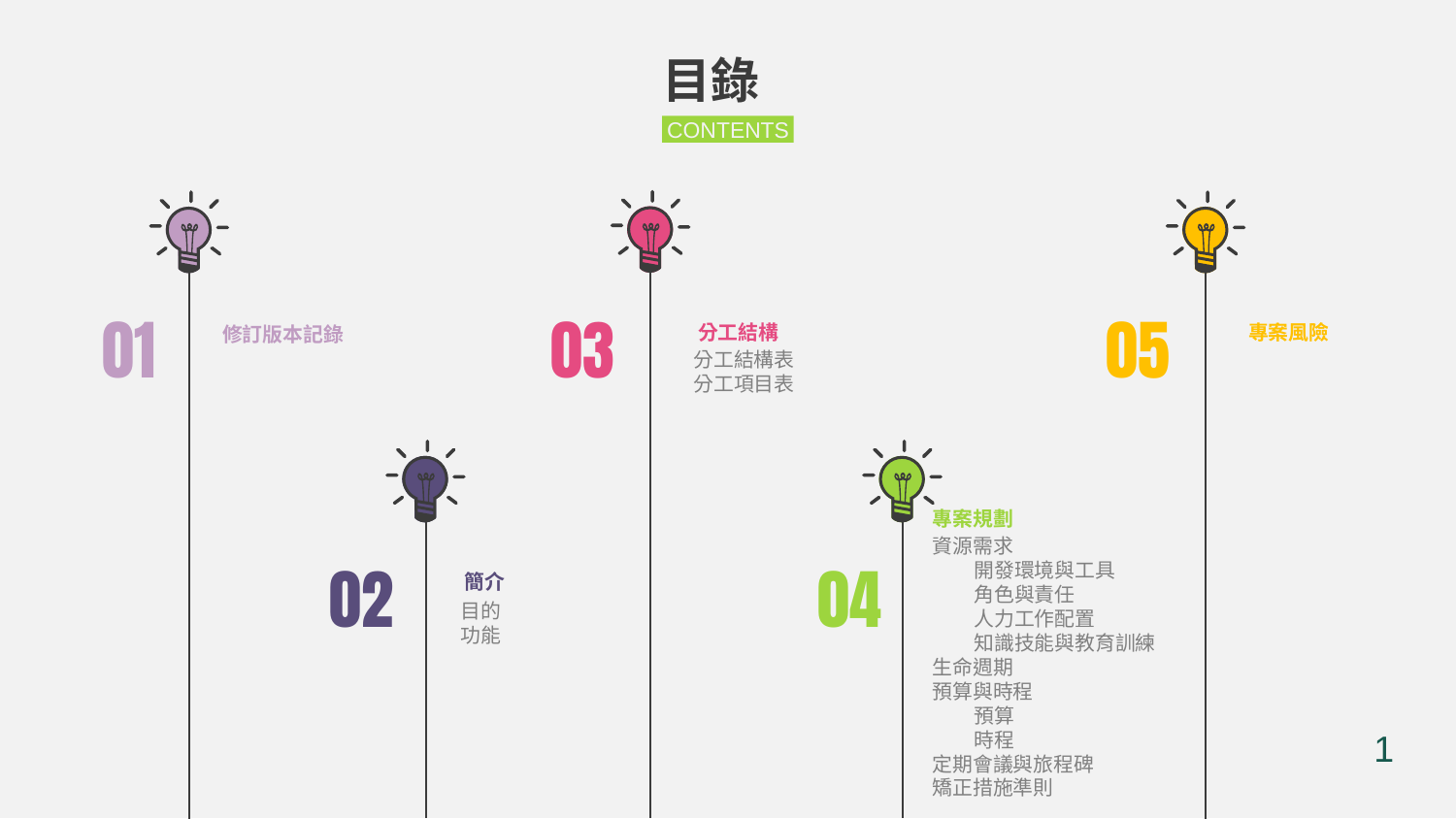

目錄
CONTENTS

03
01
05
專案風險
分工結構
修訂版本記錄
分工結構表
分工項目表

專案規劃
資源需求
        開發環境與工具
        角色與責任
        人力工作配置
        知識技能與教育訓練
生命週期
預算與時程
        預算
        時程
定期會議與旅程碑
矯正措施準則
02
04
簡介
目的
功能
1